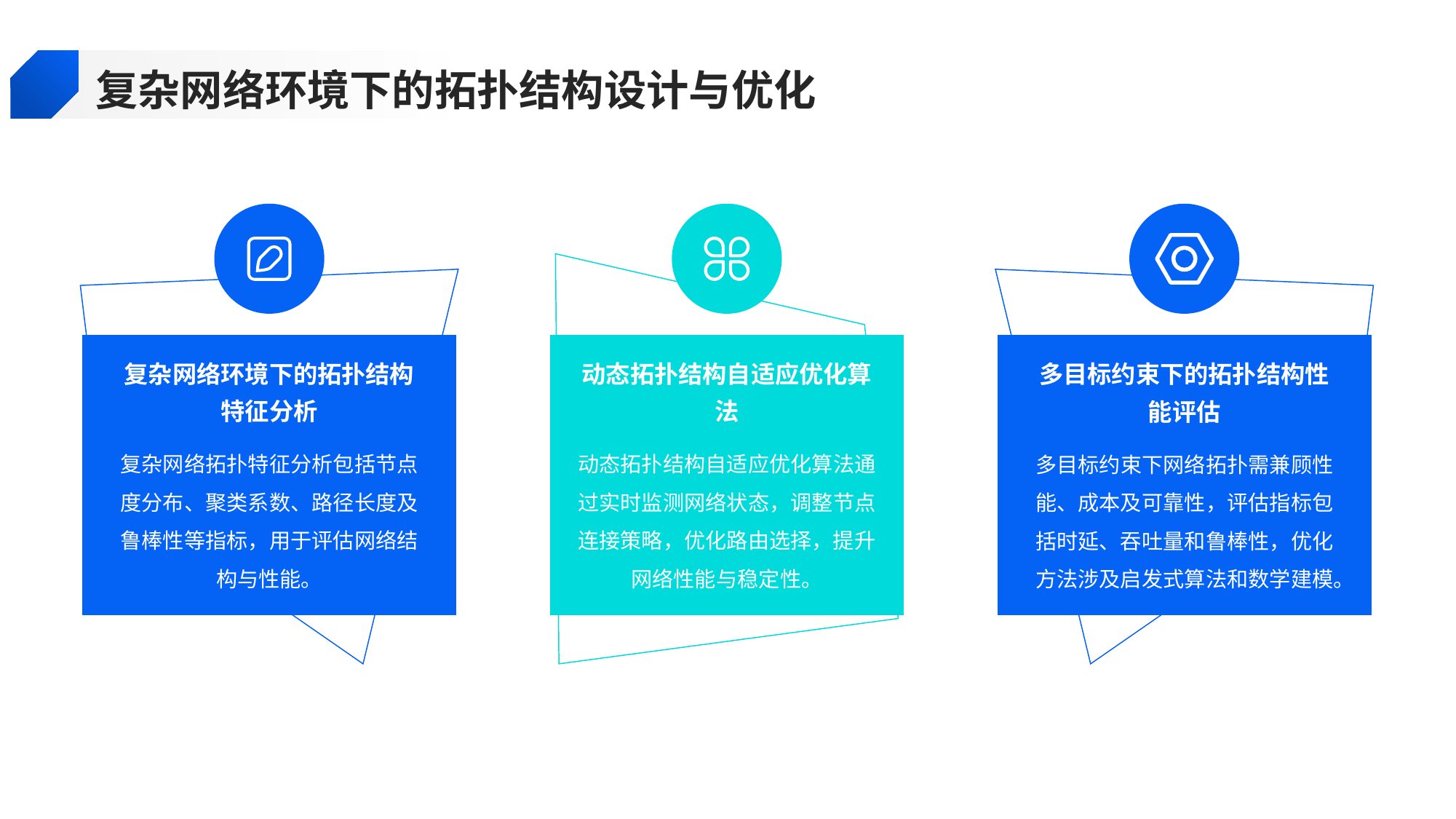

复杂网络环境下的拓扑结构设计与优化

复杂网络环境下的拓扑结构特征分析
动态拓扑结构自适应优化算法
多目标约束下的拓扑结构性能评估
复杂网络拓扑特征分析包括节点度分布、聚类系数、路径长度及鲁棒性等指标，用于评估网络结构与性能。
动态拓扑结构自适应优化算法通过实时监测网络状态，调整节点连接策略，优化路由选择，提升网络性能与稳定性。
多目标约束下网络拓扑需兼顾性能、成本及可靠性，评估指标包括时延、吞吐量和鲁棒性，优化方法涉及启发式算法和数学建模。